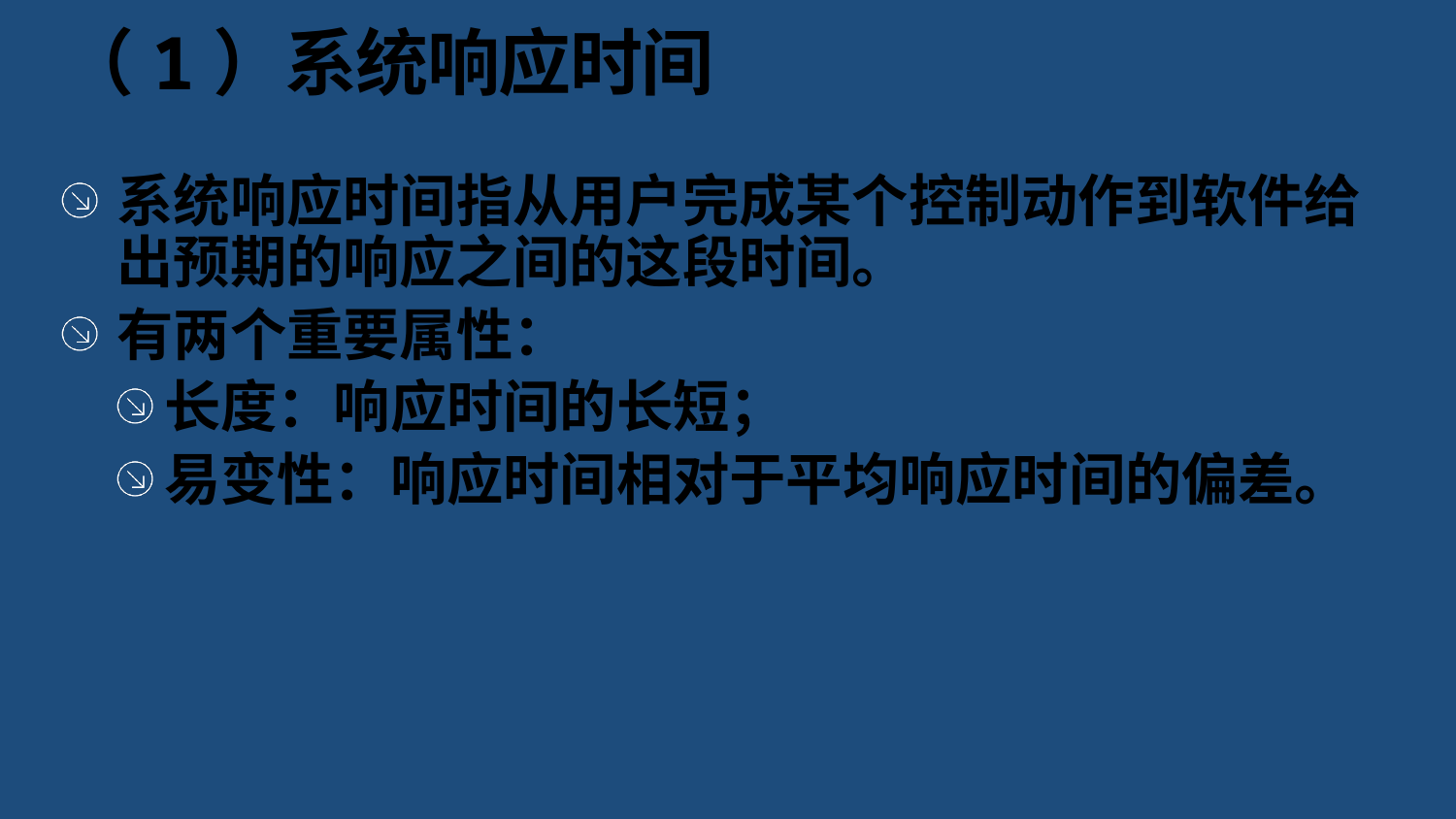

# （1）系统响应时间
系统响应时间指从用户完成某个控制动作到软件给出预期的响应之间的这段时间。
有两个重要属性：
长度：响应时间的长短；
易变性：响应时间相对于平均响应时间的偏差。